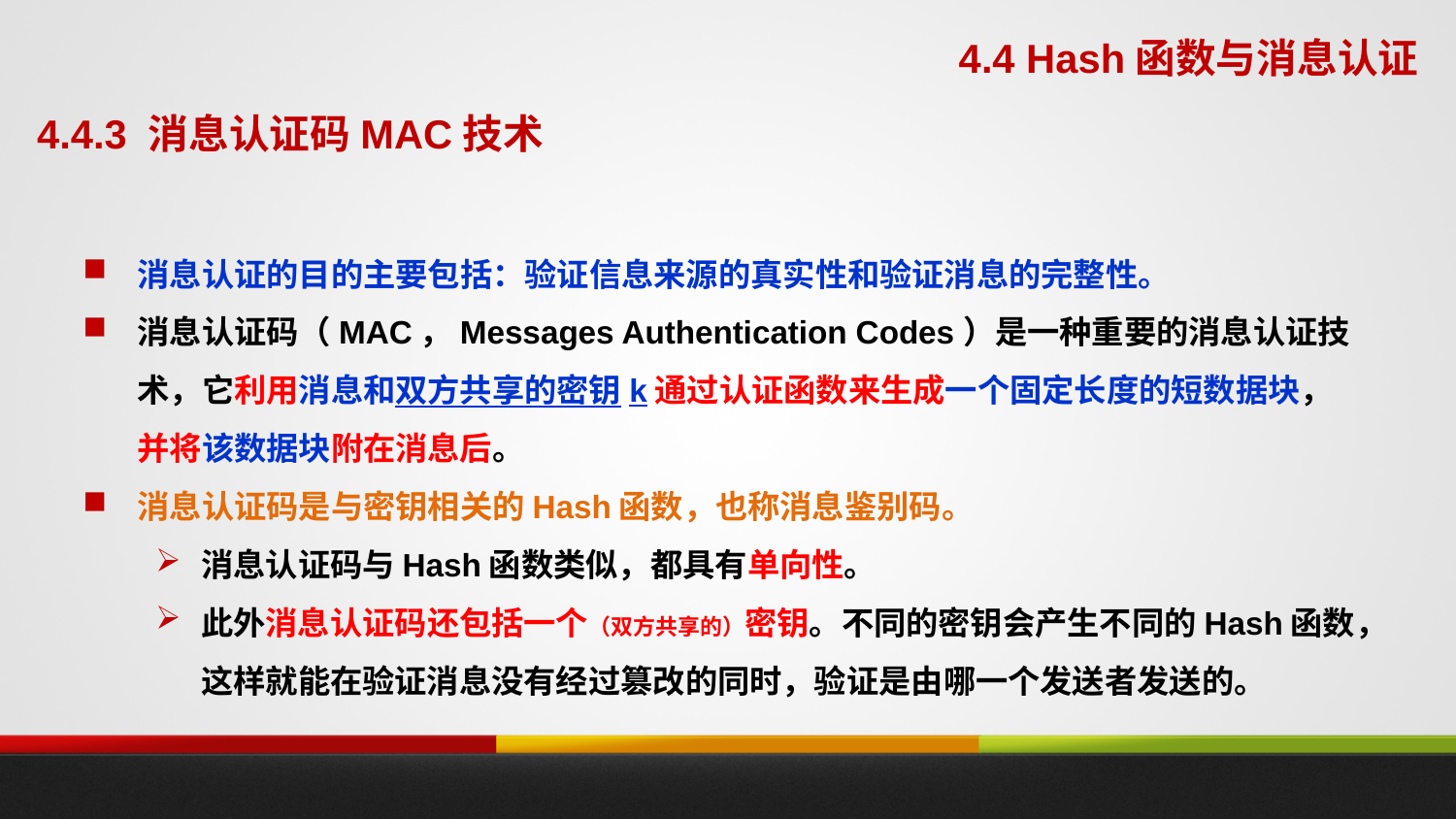

4.4 Hash函数与消息认证
4.4.3 消息认证码MAC技术
消息认证的目的主要包括：验证信息来源的真实性和验证消息的完整性。
消息认证码（MAC，Messages Authentication Codes）是一种重要的消息认证技术，它利用消息和双方共享的密钥k通过认证函数来生成一个固定长度的短数据块，并将该数据块附在消息后。
消息认证码是与密钥相关的Hash函数，也称消息鉴别码。
消息认证码与Hash函数类似，都具有单向性。
此外消息认证码还包括一个（双方共享的）密钥。不同的密钥会产生不同的Hash函数，这样就能在验证消息没有经过篡改的同时，验证是由哪一个发送者发送的。